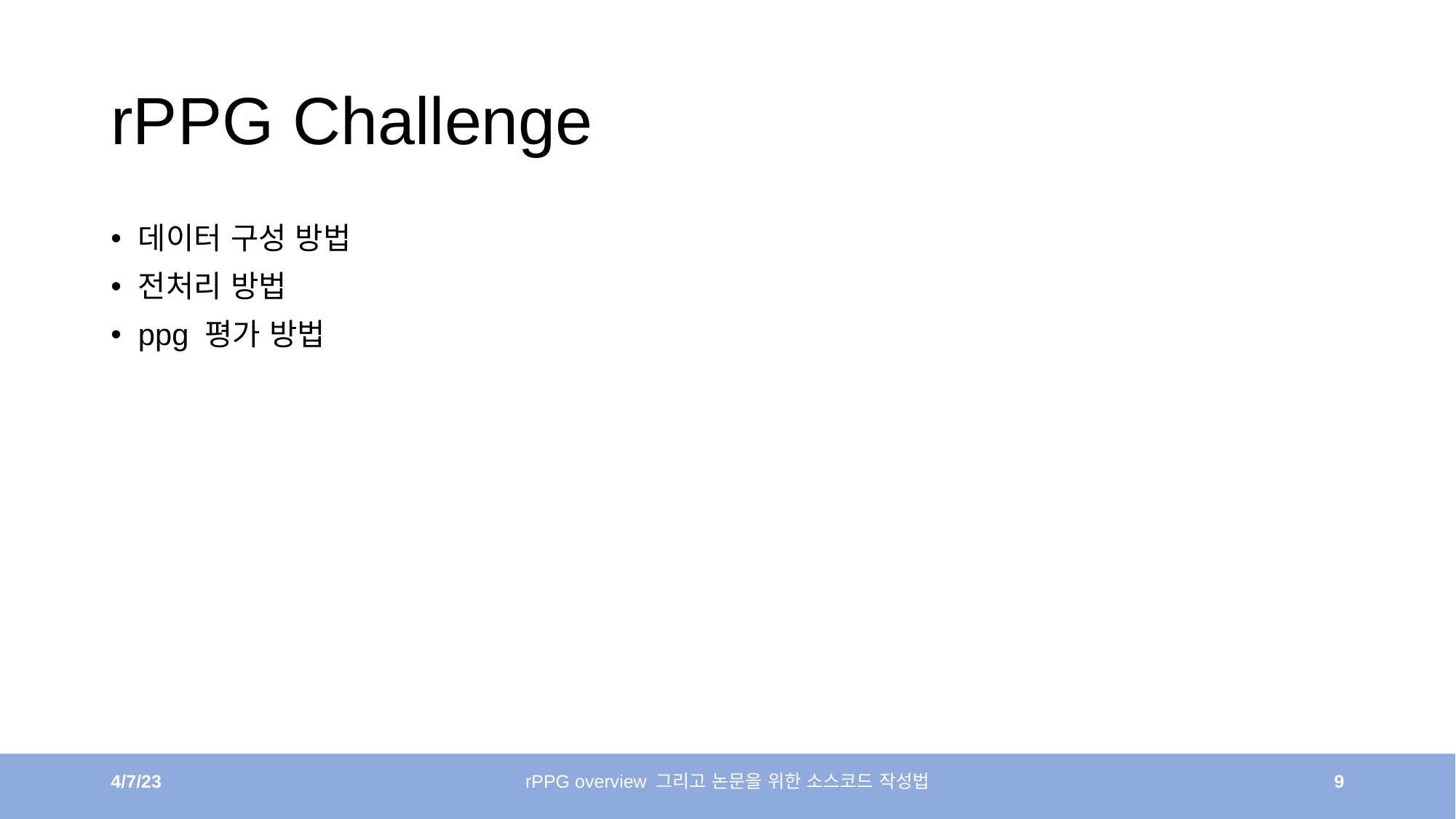

# rPPG Challenge
데이터 구성 방법
전처리 방법
ppg 평가 방법

4/7/23
rPPG overview 그리고 논문을 위한 소스코드 작성법
9